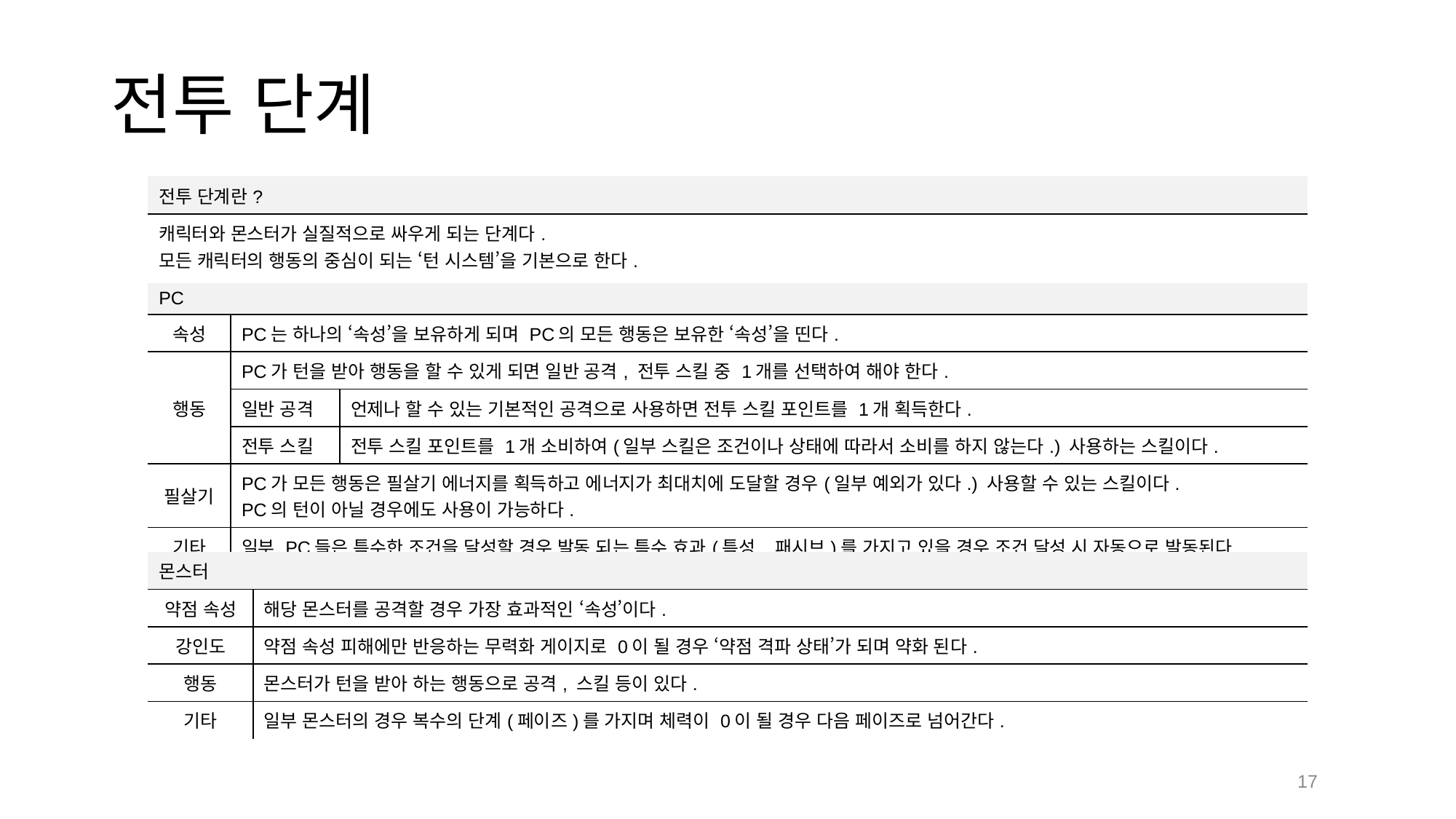

# 전투 단계
| 전투 단계란? |
| --- |
| 캐릭터와 몬스터가 실질적으로 싸우게 되는 단계다. 모든 캐릭터의 행동의 중심이 되는 ‘턴 시스템’을 기본으로 한다. |
| PC |  |  |
| --- | --- | --- |
| 속성 | PC는 하나의 ‘속성’을 보유하게 되며 PC의 모든 행동은 보유한 ‘속성’을 띤다. |  |
| 행동 | PC가 턴을 받아 행동을 할 수 있게 되면 일반 공격, 전투 스킬 중 1개를 선택하여 해야 한다. |  |
|  | 일반 공격 | 언제나 할 수 있는 기본적인 공격으로 사용하면 전투 스킬 포인트를 1개 획득한다. |
|  | 전투 스킬 | 전투 스킬 포인트를 1개 소비하여(일부 스킬은 조건이나 상태에 따라서 소비를 하지 않는다.) 사용하는 스킬이다. |
| 필살기 | PC가 모든 행동은 필살기 에너지를 획득하고 에너지가 최대치에 도달할 경우(일부 예외가 있다.) 사용할 수 있는 스킬이다. PC의 턴이 아닐 경우에도 사용이 가능하다. |  |
| 기타 | 일부 PC들은 특수한 조건을 달성할 경우 발동 되는 특수 효과(특성, 패시브)를 가지고 있을 경우 조건 달성 시 자동으로 발동된다. |  |
| 몬스터 |  |
| --- | --- |
| 약점 속성 | 해당 몬스터를 공격할 경우 가장 효과적인 ‘속성’이다. |
| 강인도 | 약점 속성 피해에만 반응하는 무력화 게이지로 0이 될 경우 ‘약점 격파 상태’가 되며 약화 된다. |
| 행동 | 몬스터가 턴을 받아 하는 행동으로 공격, 스킬 등이 있다. |
| 기타 | 일부 몬스터의 경우 복수의 단계(페이즈)를 가지며 체력이 0이 될 경우 다음 페이즈로 넘어간다. |
17